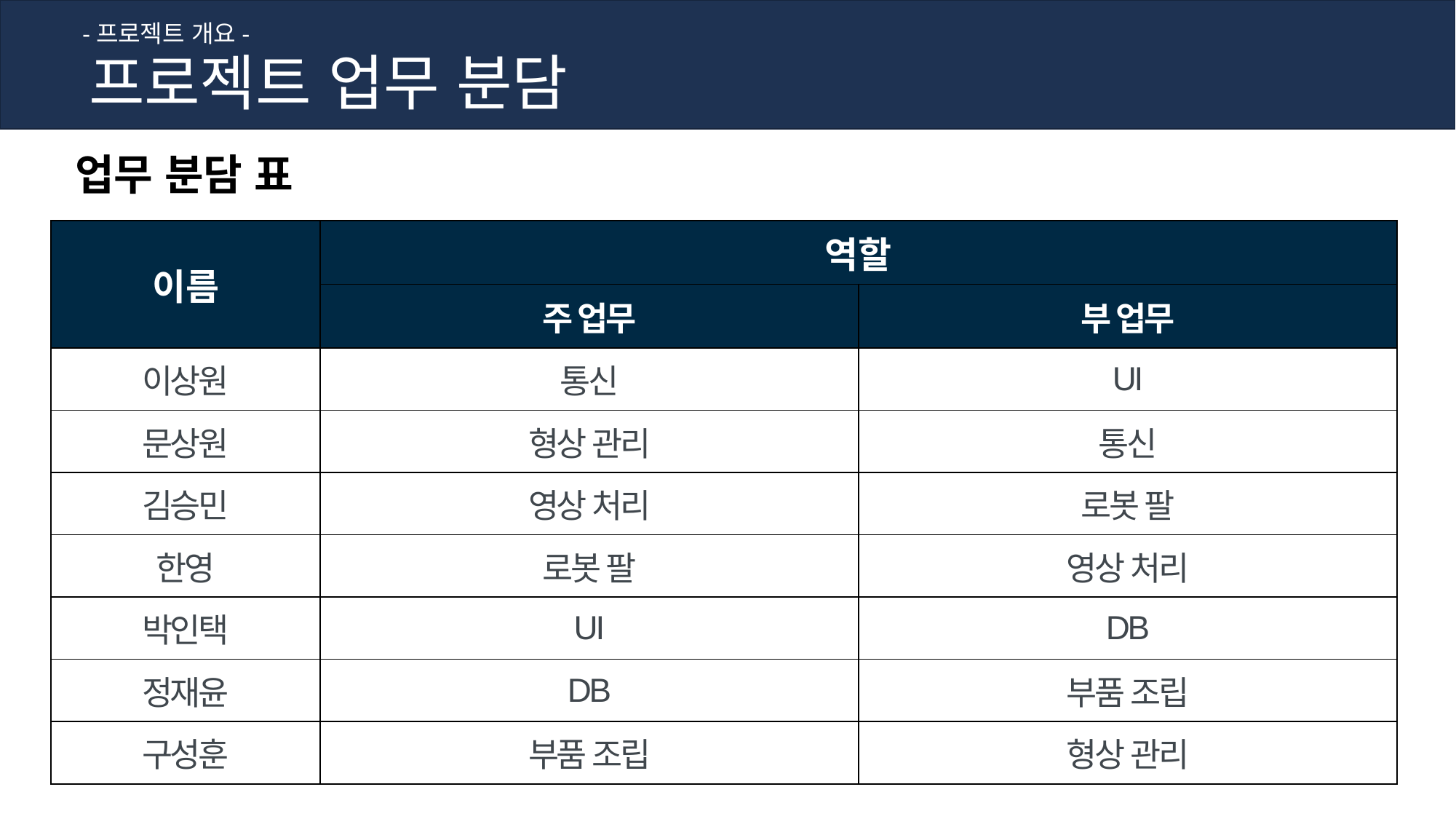

-프로젝트 개요-
프로젝트 업무 분담
업무 분담 표
| 이름 | 역할 |  |
| --- | --- | --- |
|  | 주 업무 | 부 업무 |
| 이상원 | 통신 | UI |
| 문상원 | 형상 관리 | 통신 |
| 김승민 | 영상 처리 | 로봇 팔 |
| 한영 | 로봇 팔 | 영상 처리 |
| 박인택 | UI | DB |
| 정재윤 | DB | 부품 조립 |
| 구성훈 | 부품 조립 | 형상 관리 |